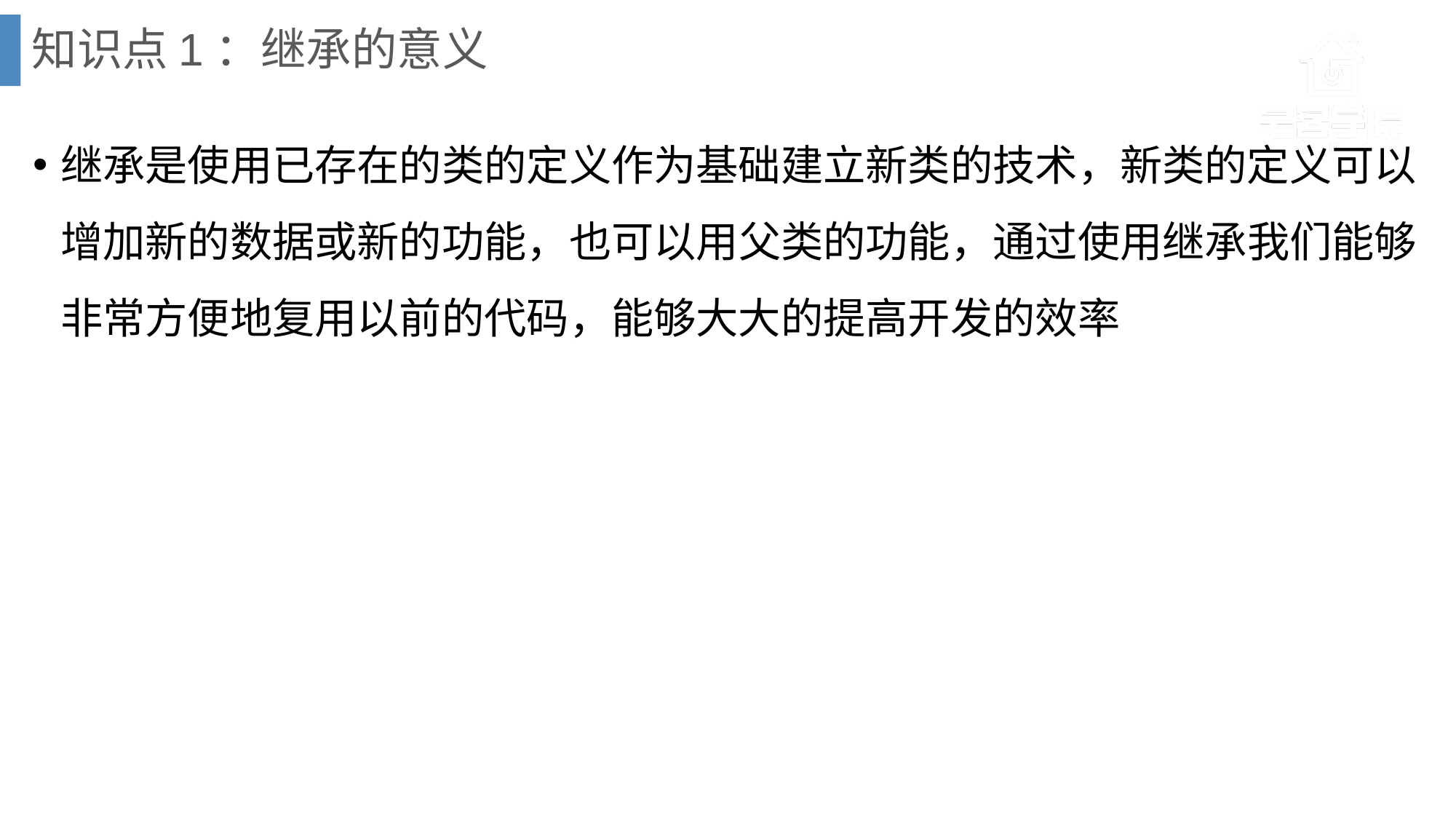

# 知识点1：继承的意义
继承是使用已存在的类的定义作为基础建立新类的技术，新类的定义可以增加新的数据或新的功能，也可以用父类的功能，通过使用继承我们能够非常方便地复用以前的代码，能够大大的提高开发的效率